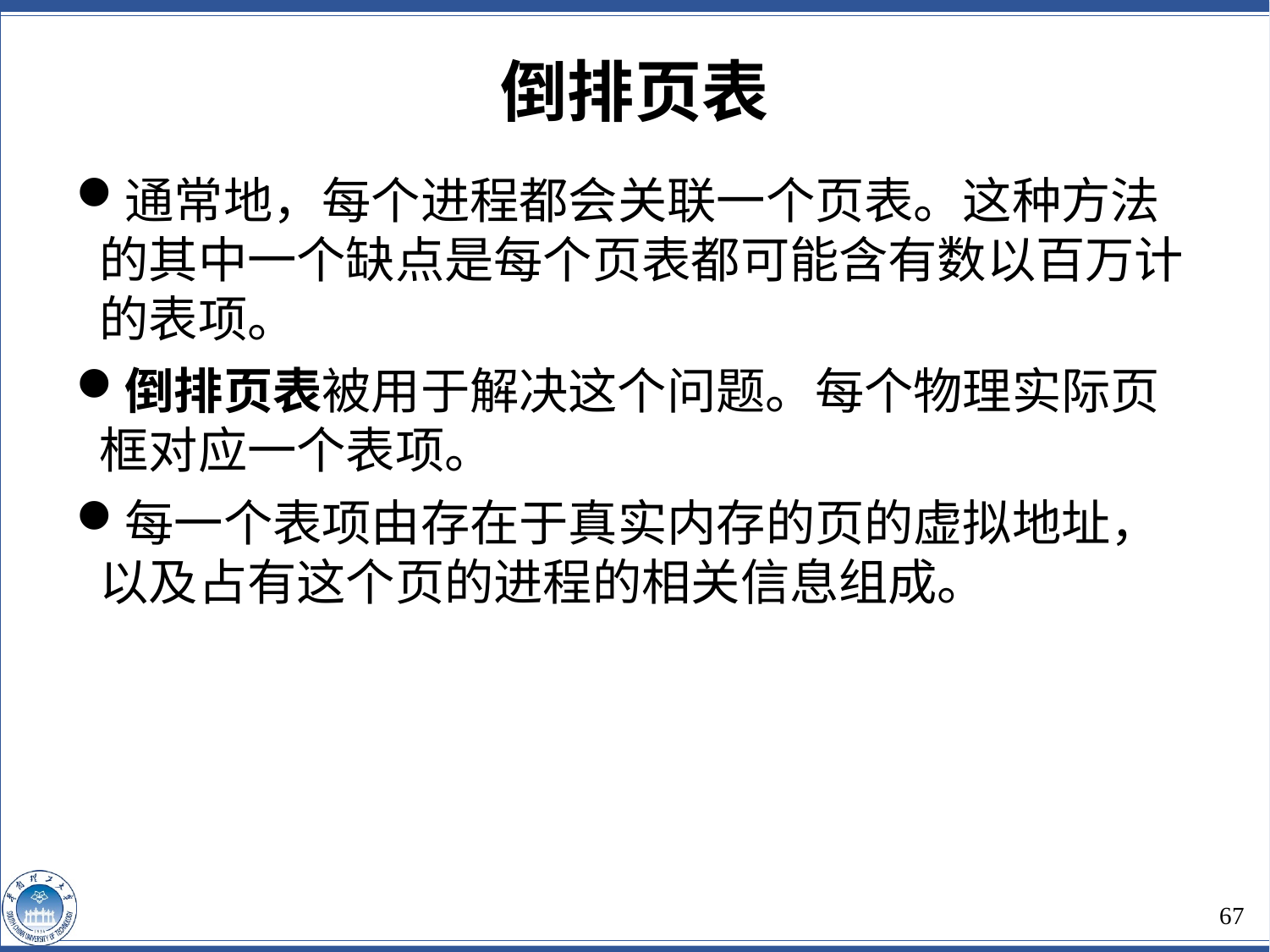

倒排页表
通常地，每个进程都会关联一个页表。这种方法的其中一个缺点是每个页表都可能含有数以百万计的表项。
倒排页表被用于解决这个问题。每个物理实际页框对应一个表项。
每一个表项由存在于真实内存的页的虚拟地址，以及占有这个页的进程的相关信息组成。
67